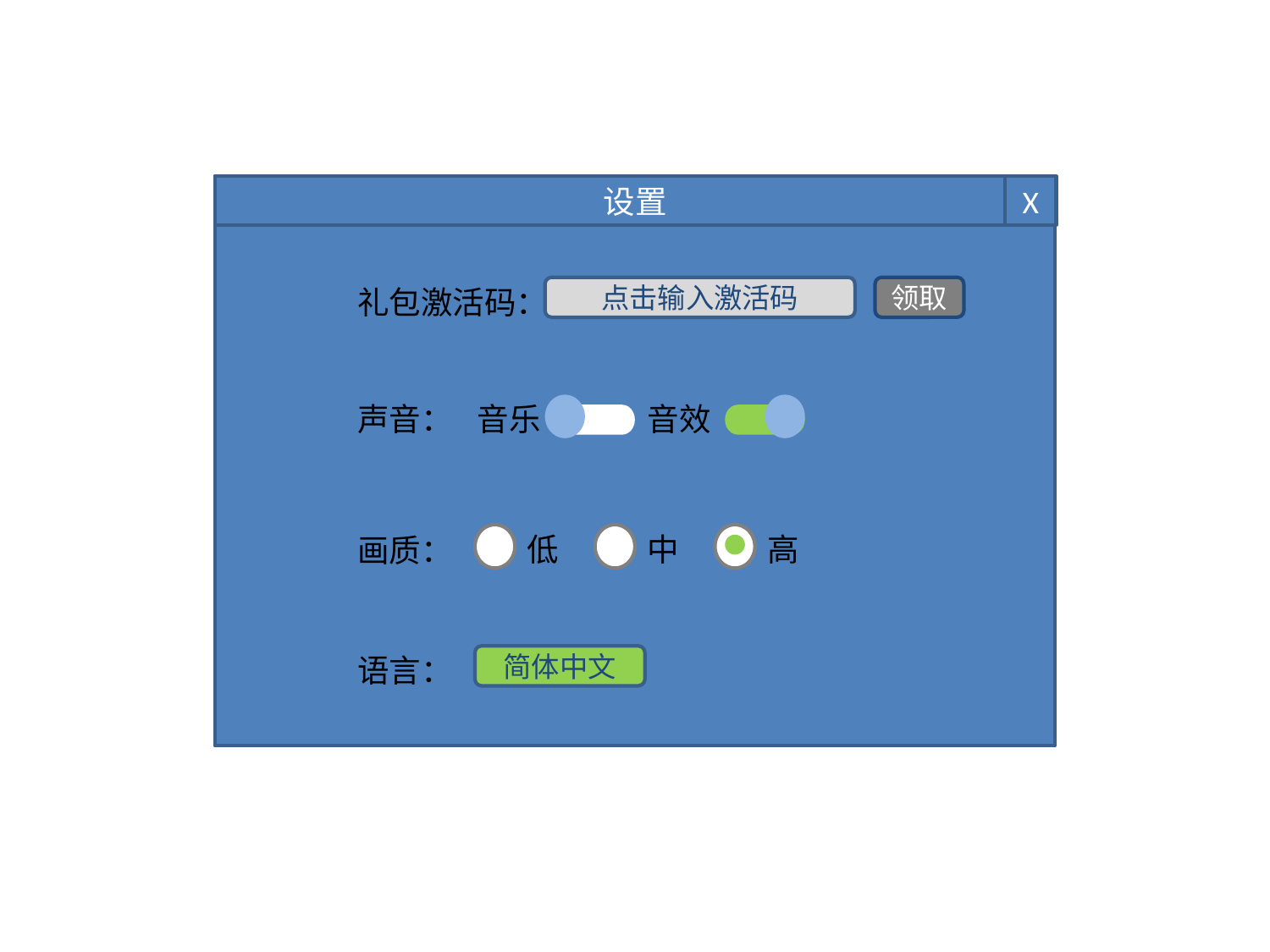

设置
X
礼包激活码：
点击输入激活码
领取
声音：
音乐
音效

低
中
高
画质：

语言：
简体中文